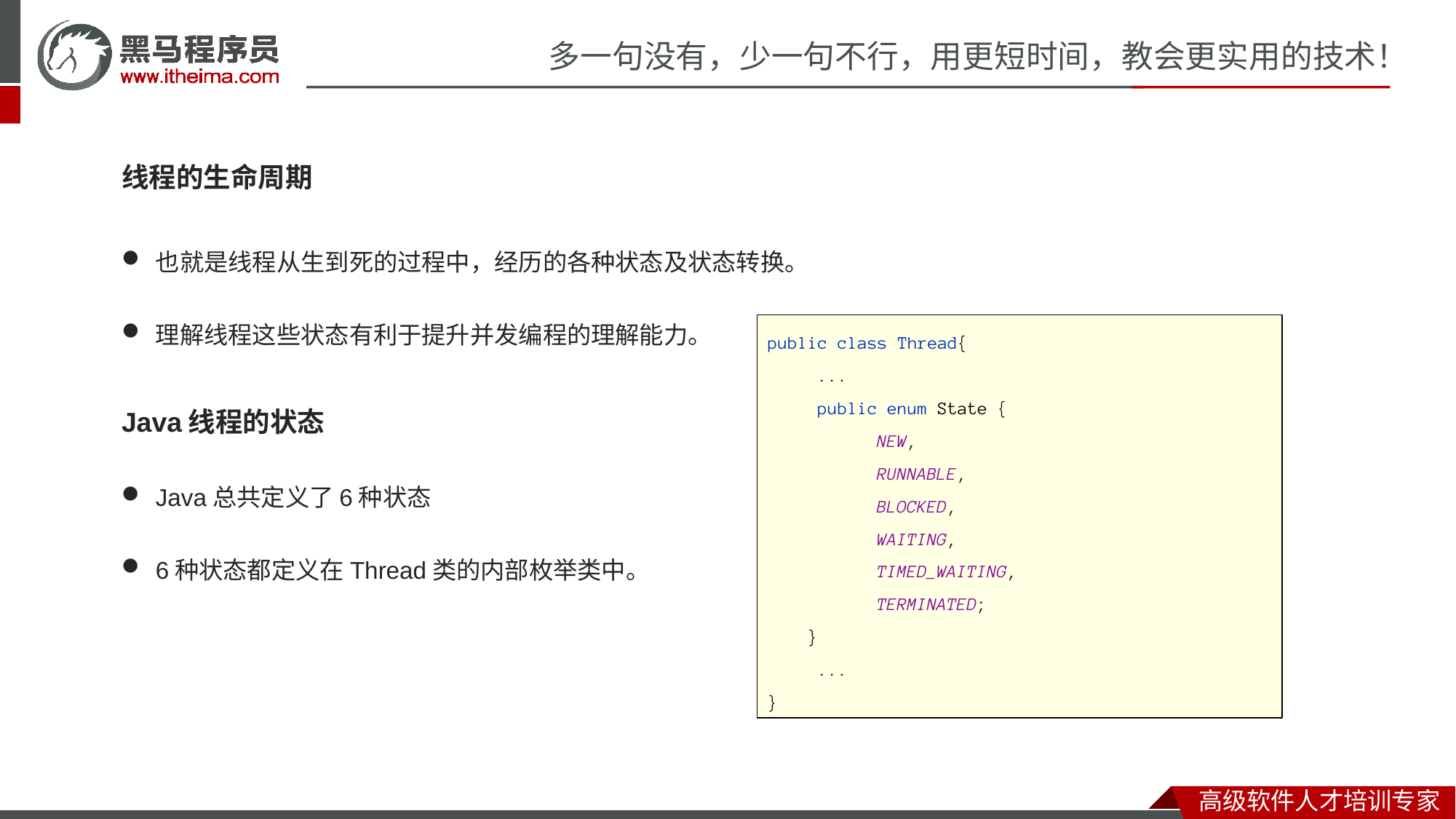

线程的生命周期
也就是线程从生到死的过程中，经历的各种状态及状态转换。
理解线程这些状态有利于提升并发编程的理解能力。
public class Thread{
     ...
     public enum State {
    	NEW,
    	RUNNABLE,
    	BLOCKED,
    	WAITING,
    	TIMED_WAITING,
    	TERMINATED;
    }
     ...
}
Java线程的状态
Java总共定义了6种状态
6种状态都定义在Thread类的内部枚举类中。